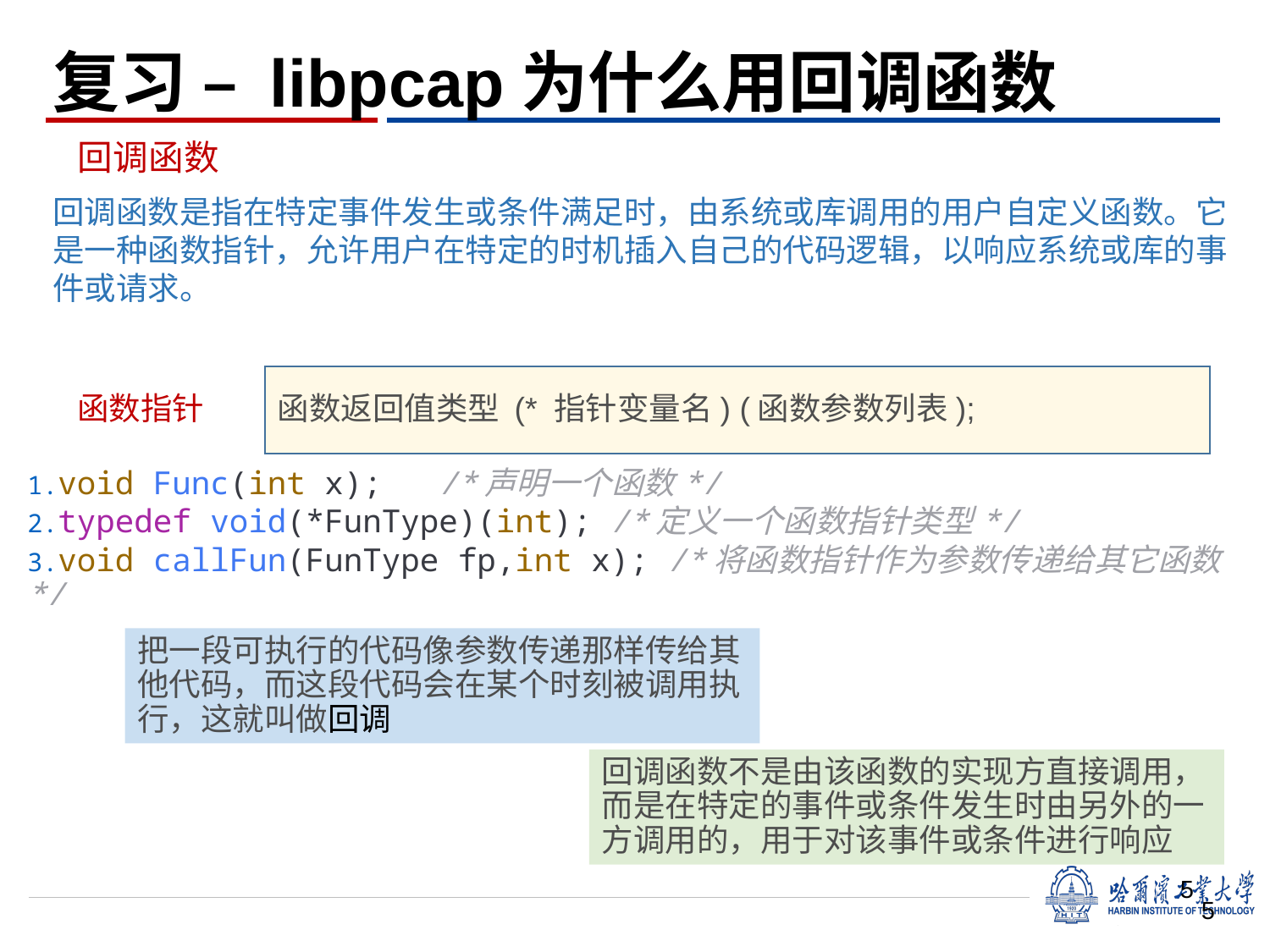

复习 – libpcap为什么用回调函数
回调函数

回调函数是指在特定事件发生或条件满足时，由系统或库调用的用户自定义函数。它是一种函数指针，允许用户在特定的时机插入自己的代码逻辑，以响应系统或库的事件或请求。

函数返回值类型 (* 指针变量名) (函数参数列表);
函数指针
void Func(int x);   /*声明一个函数*/
typedef void(*FunType)(int); /*定义一个函数指针类型*/
void callFun(FunType fp,int x); /*将函数指针作为参数传递给其它函数*/

把一段可执行的代码像参数传递那样传给其他代码，而这段代码会在某个时刻被调用执行，这就叫做回调
回调函数不是由该函数的实现方直接调用，而是在特定的事件或条件发生时由另外的一方调用的，用于对该事件或条件进行响应
5
5